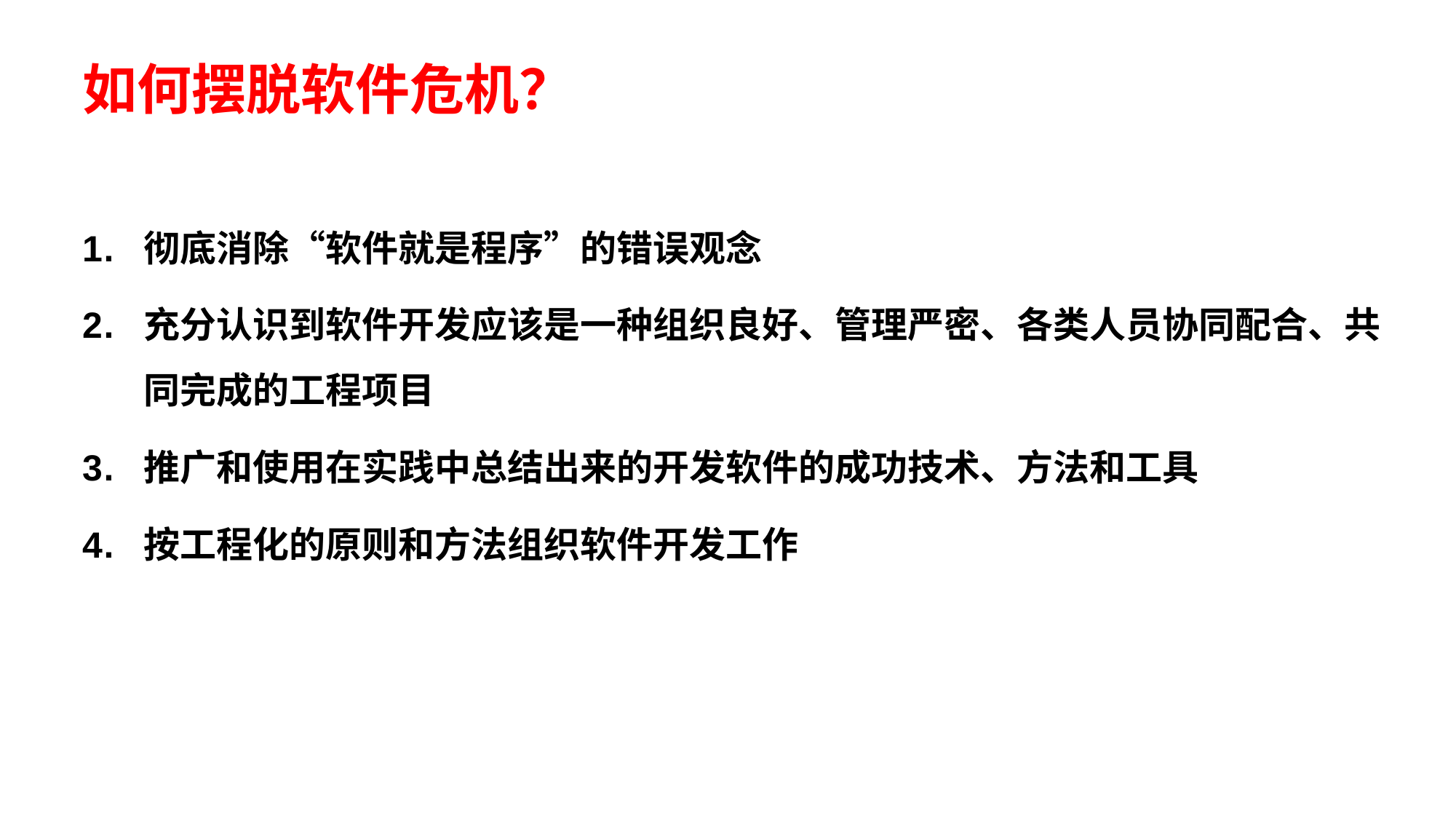

如何摆脱软件危机？
彻底消除“软件就是程序”的错误观念
充分认识到软件开发应该是一种组织良好、管理严密、各类人员协同配合、共同完成的工程项目
推广和使用在实践中总结出来的开发软件的成功技术、方法和工具
按工程化的原则和方法组织软件开发工作